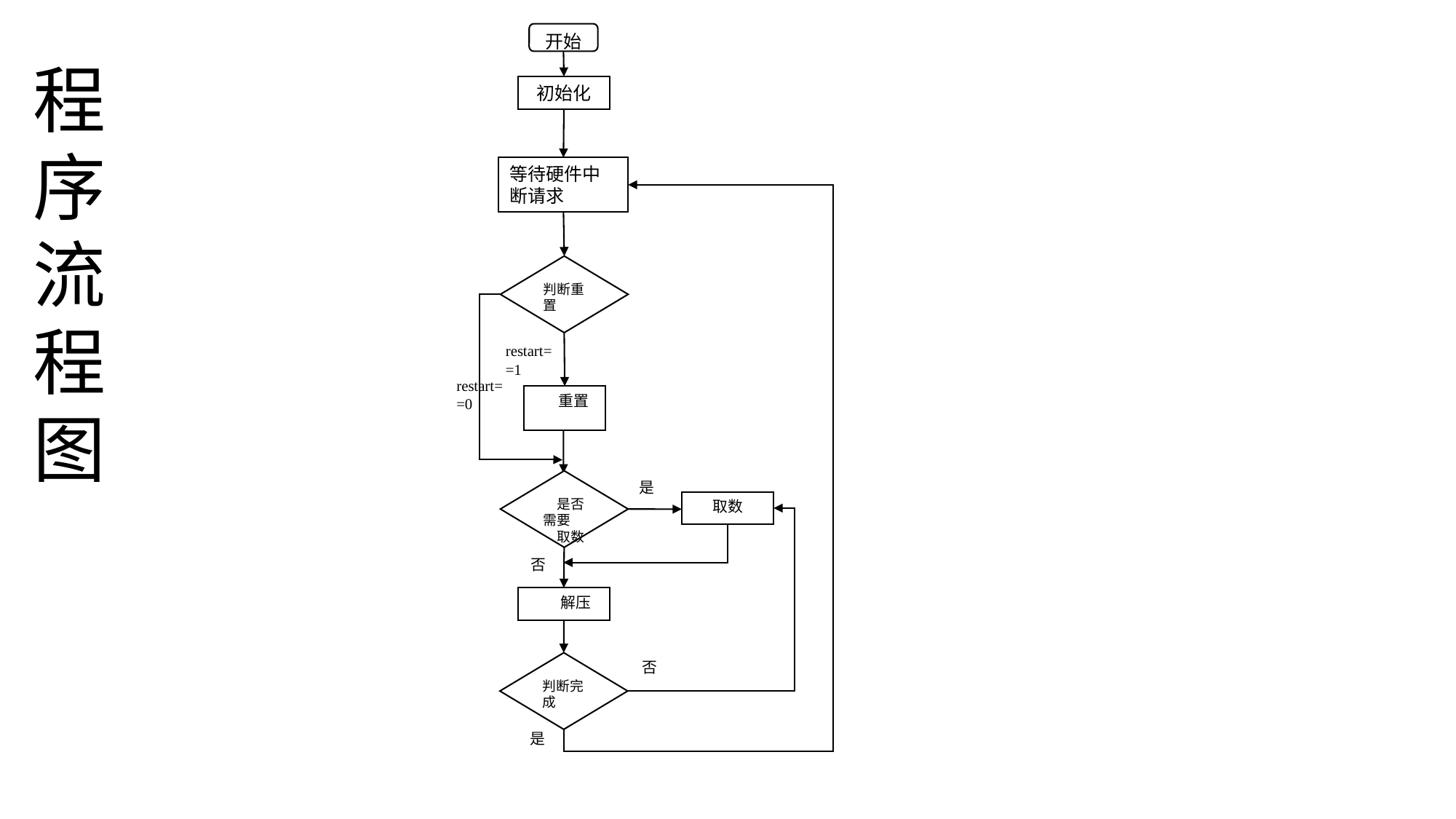

开始

初始化

等待硬件中断请求

判断重置

restart==1
restart==0

重置

是否需要
取数
是
取数

否
解压

否
判断完成
是

程序流程图